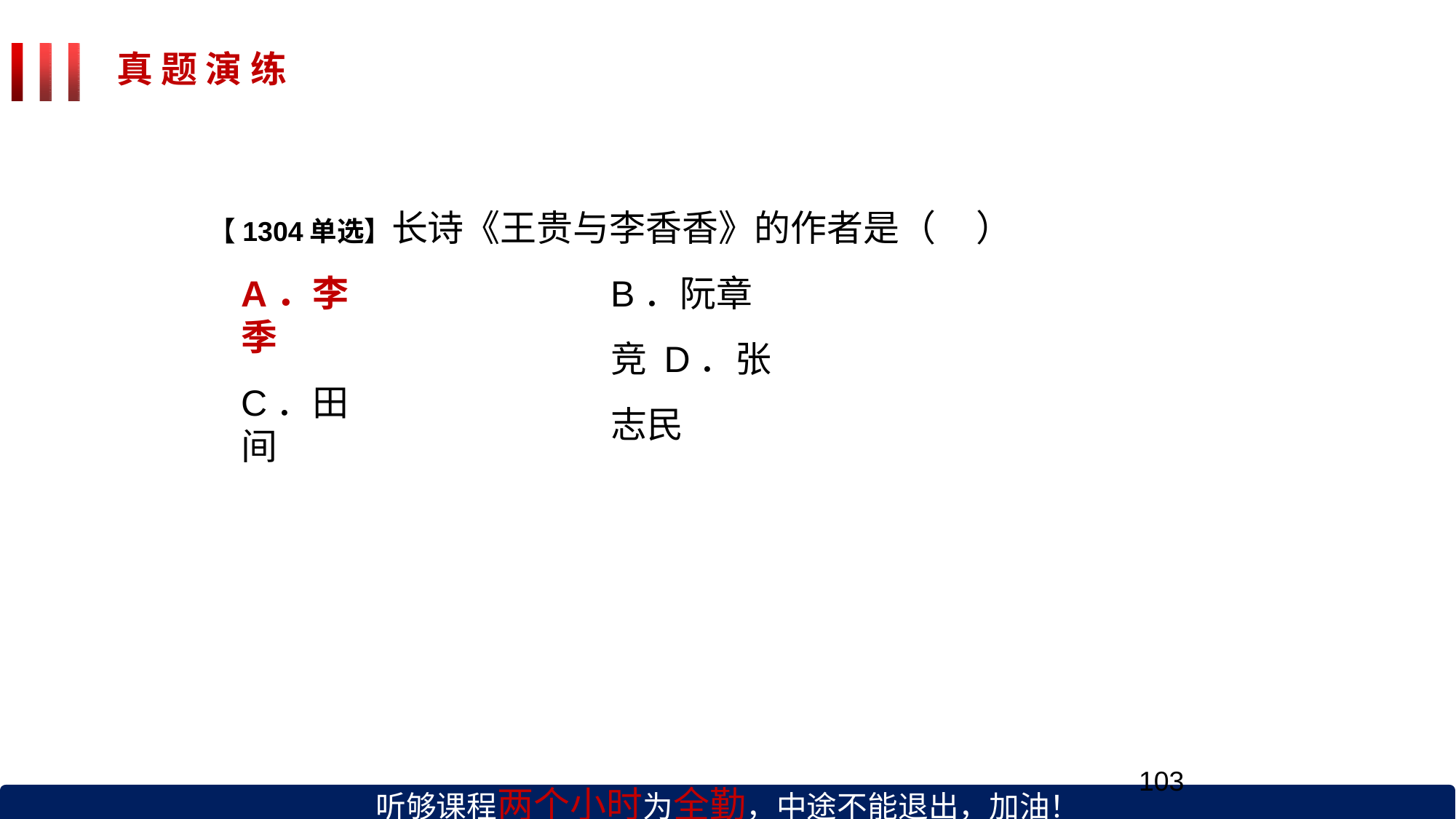

# 真 题 演 练
【1304单选】长诗《王贵与李香香》的作者是（	）
A．李季
C．田间
B．阮章竞 D．张志民
103

听够课程两个小时为全勤，中途不能退出，加油！